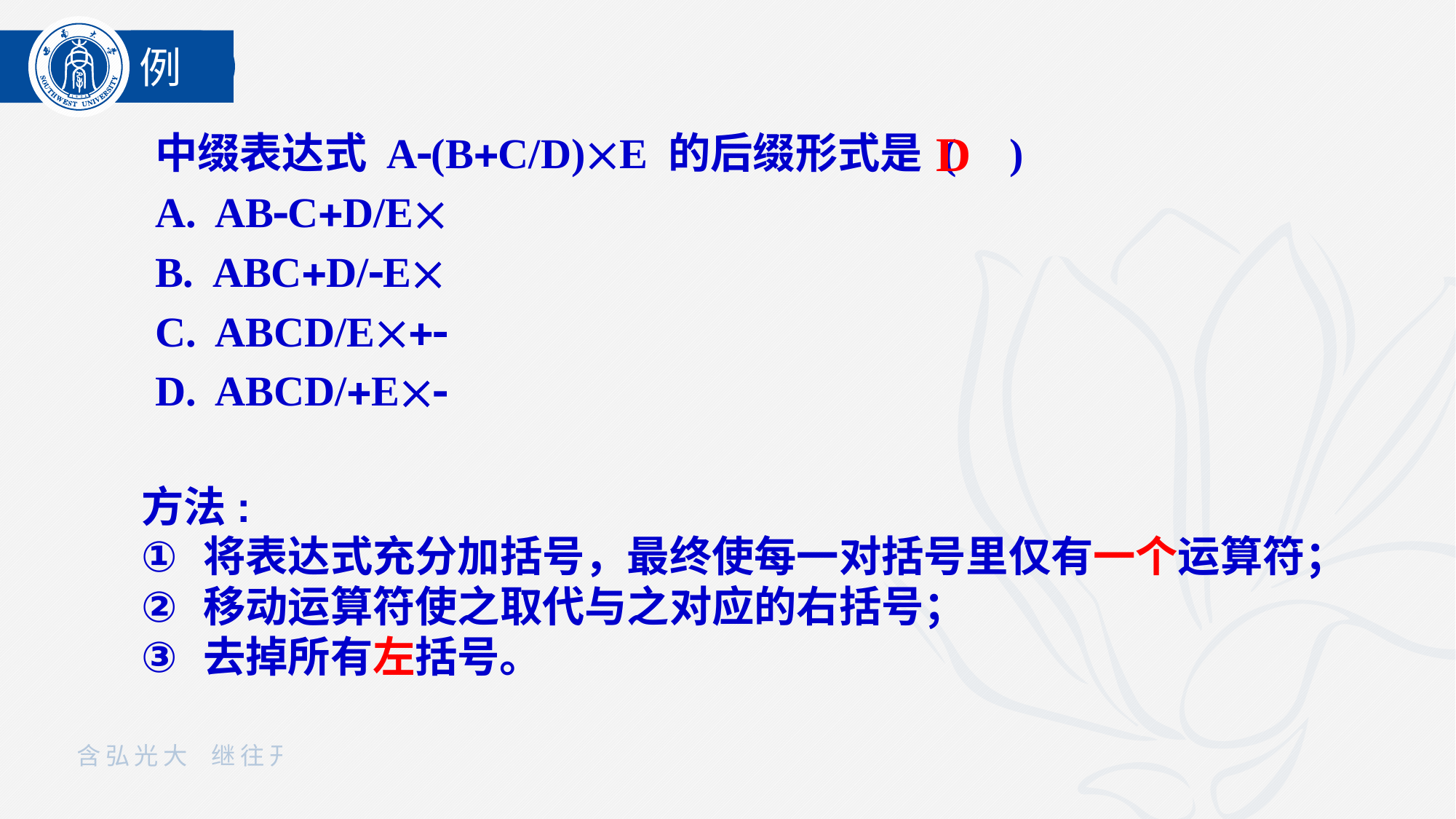

例
中缀表达式 A−(B+C/D)×E 的后缀形式是 (     )
A.  AB−C+D/E×
B.  ABC+D/−E×
C.  ABCD/E×+−
D.  ABCD/+E×−
D
方法:
将表达式充分加括号，最终使每一对括号里仅有一个运算符；
移动运算符使之取代与之对应的右括号；
去掉所有左括号。